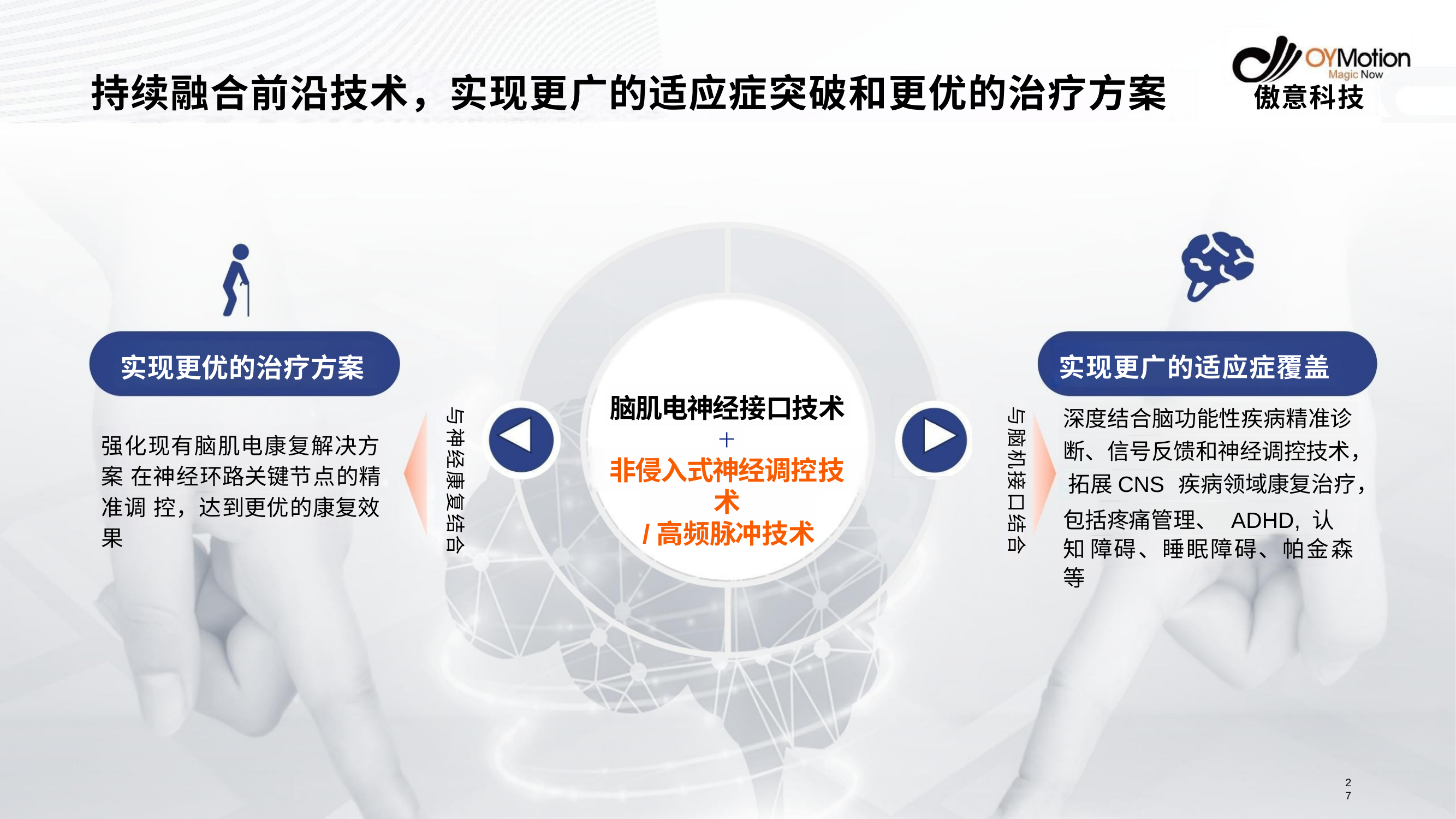

# 持续融合前沿技术，实现更广的适应症突破和更优的治疗方案
傲意科技

实现更广的适应症覆盖
实现更优的治疗方案
脑肌电神经接口技术
十
非侵入式神经调控技术
/高频脉冲技术
深度结合脑功能性疾病精准诊 断、信号反馈和神经调控技术， 拓展CNS 疾病领域康复治疗，
包括疼痛管理、 ADHD,	认知 障碍、睡眠障碍、帕金森等

与神经康复结合
与脑机接口结合
强化现有脑肌电康复解决方案 在神经环路关键节点的精准调 控，达到更优的康复效果
27